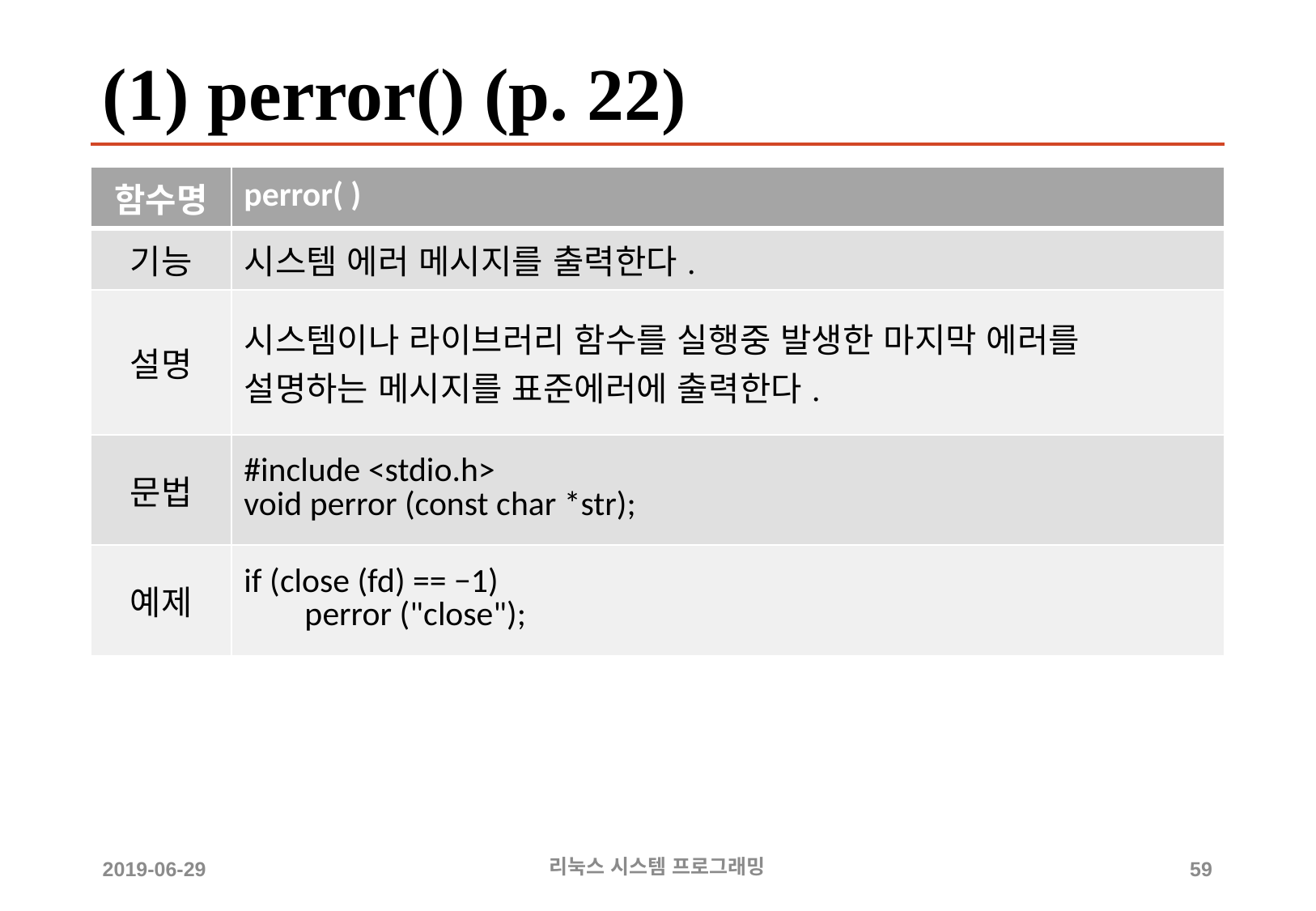

# (1) perror() (p. 22)
| 함수명 | perror( ) |
| --- | --- |
| 기능 | 시스템 에러 메시지를 출력한다. |
| 설명 | 시스템이나 라이브러리 함수를 실행중 발생한 마지막 에러를 설명하는 메시지를 표준에러에 출력한다. |
| 문법 | #include <stdio.h> void perror (const char \*str); |
| 예제 | if (close (fd) == −1) perror ("close"); |
2019-06-29
리눅스 시스템 프로그래밍
59